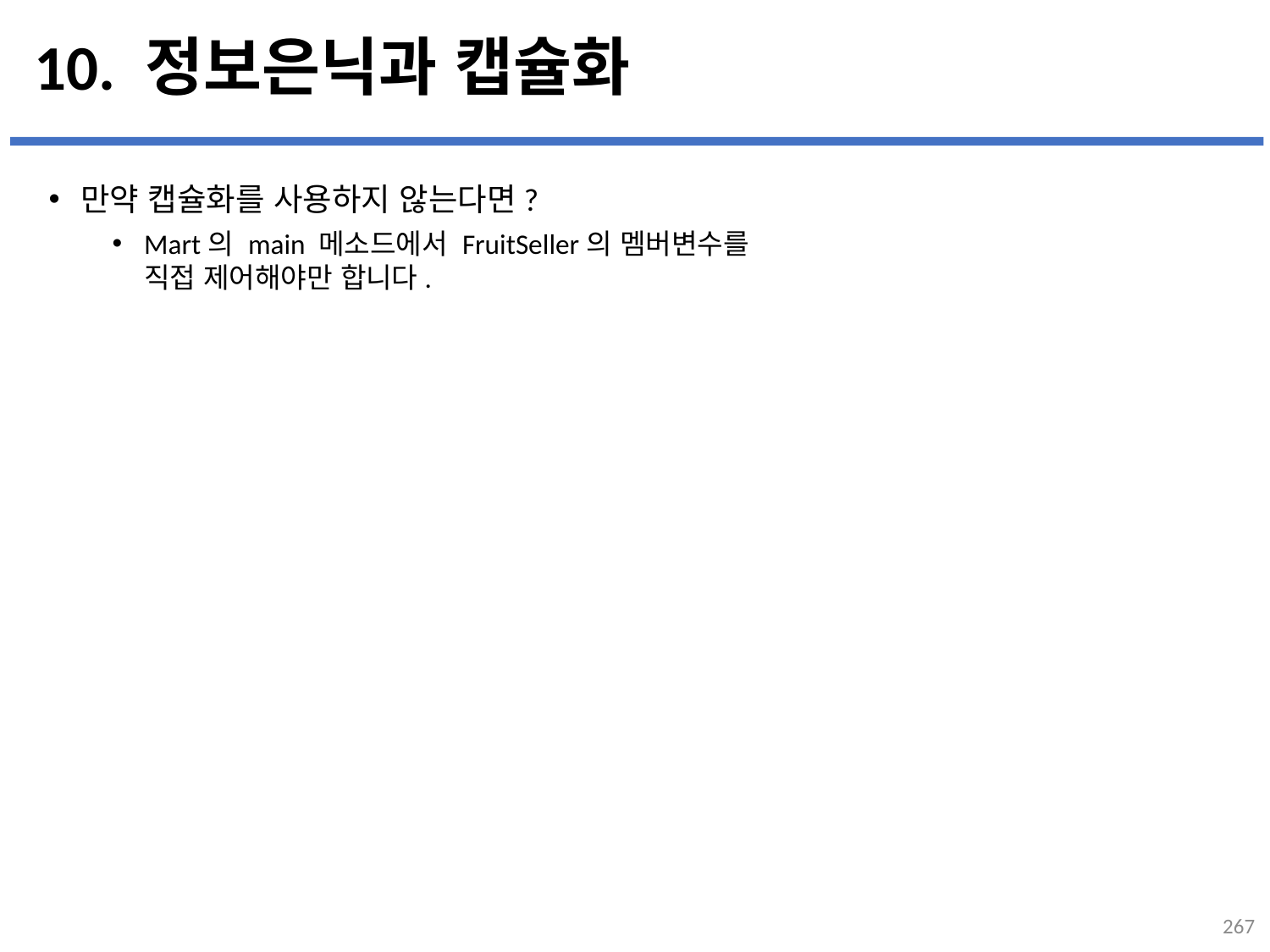

# 10. 정보은닉과 캡슐화
만약 캡슐화를 사용하지 않는다면?
Mart의 main 메소드에서 FruitSeller의 멤버변수를
직접 제어해야만 합니다.

...

설명
267